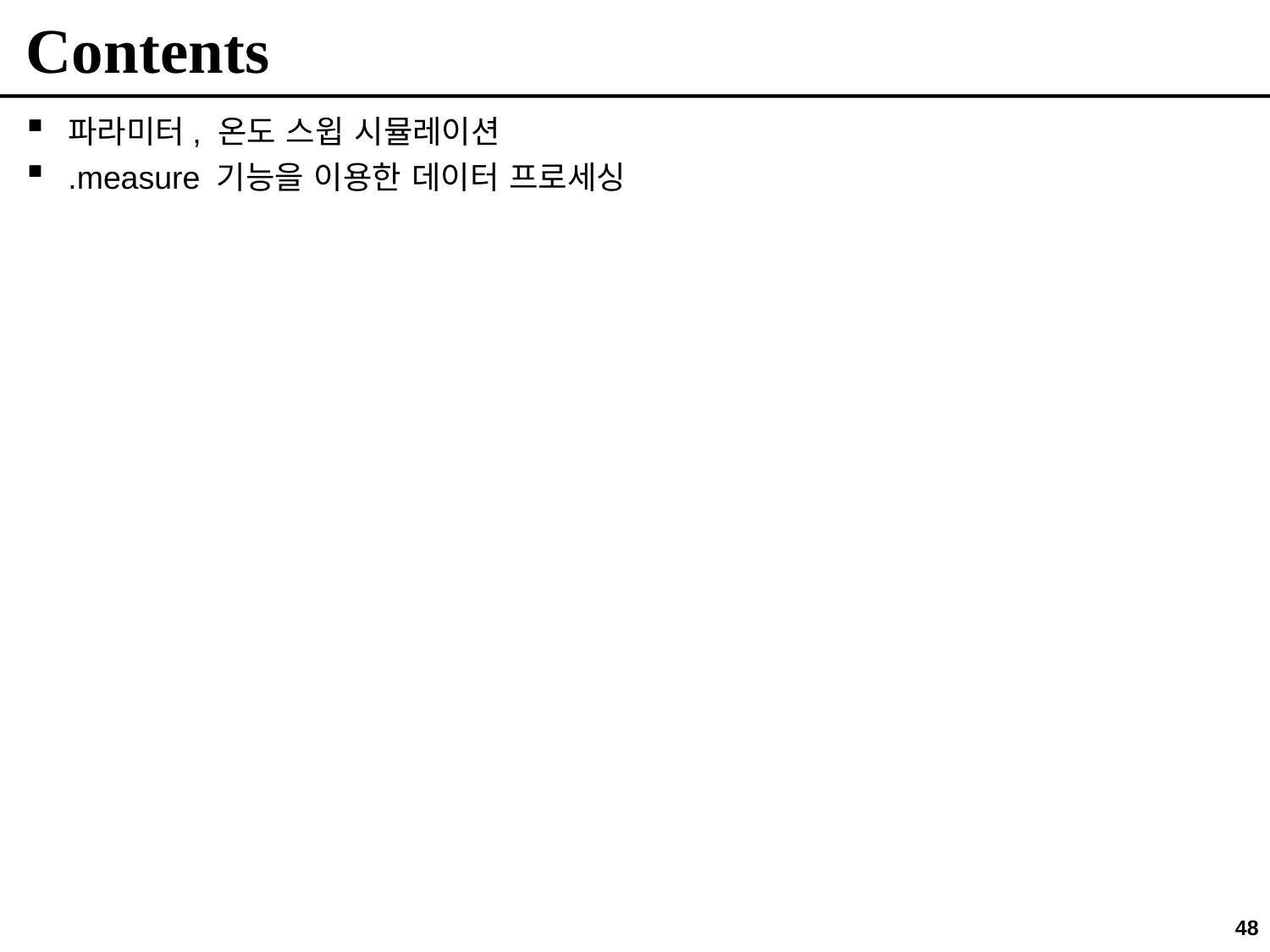

# Contents
파라미터, 온도 스윕 시뮬레이션
.measure 기능을 이용한 데이터 프로세싱